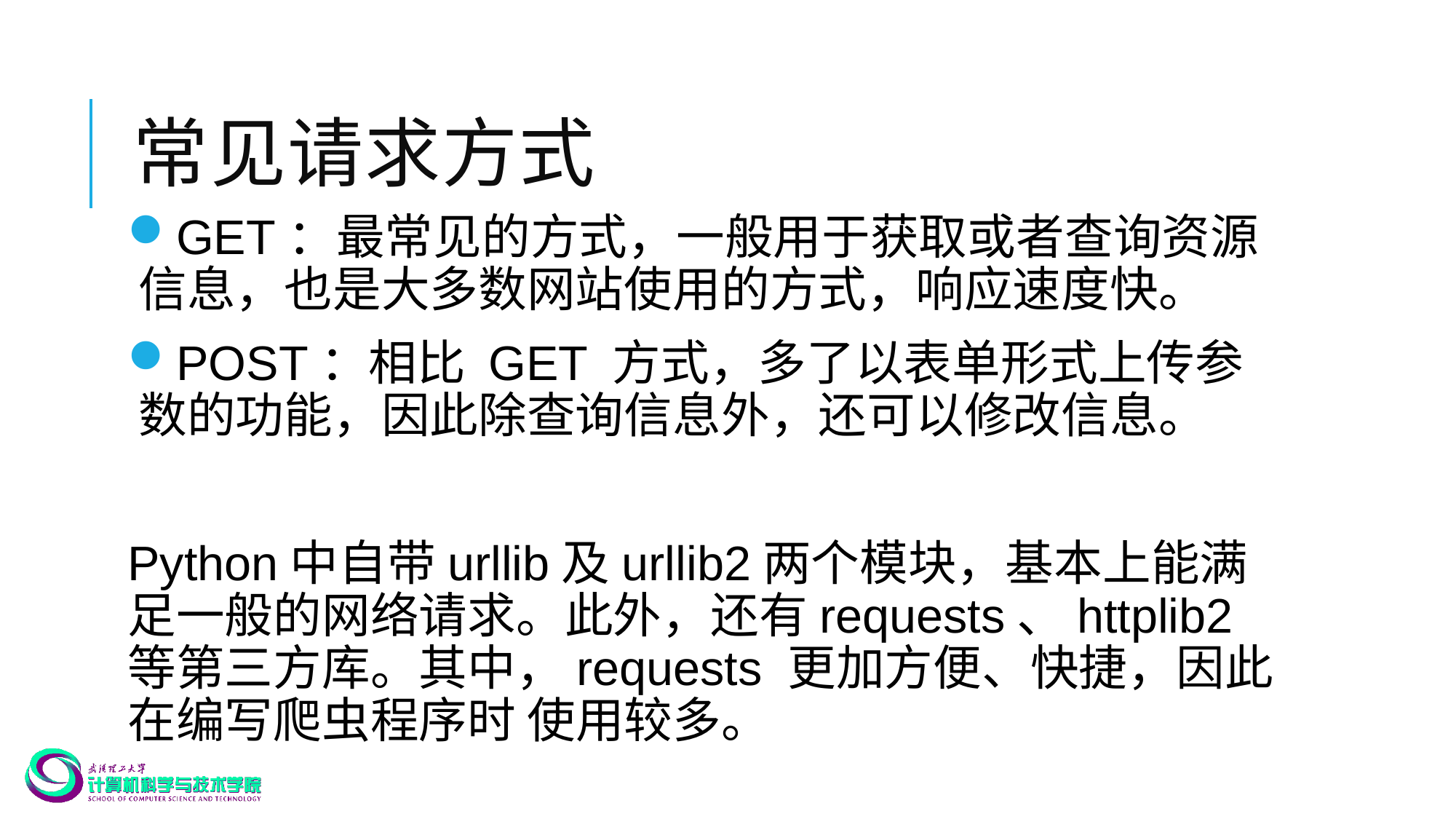

# 常见请求方式
GET：最常见的方式，一般用于获取或者查询资源信息，也是大多数网站使用的方式，响应速度快。
POST：相比 GET 方式，多了以表单形式上传参数的功能，因此除查询信息外，还可以修改信息。

Python中自带urllib及urllib2两个模块，基本上能满足一般的网络请求。此外，还有requests、httplib2等第三方库。其中，requests 更加方便、快捷，因此在编写爬虫程序时 使用较多。